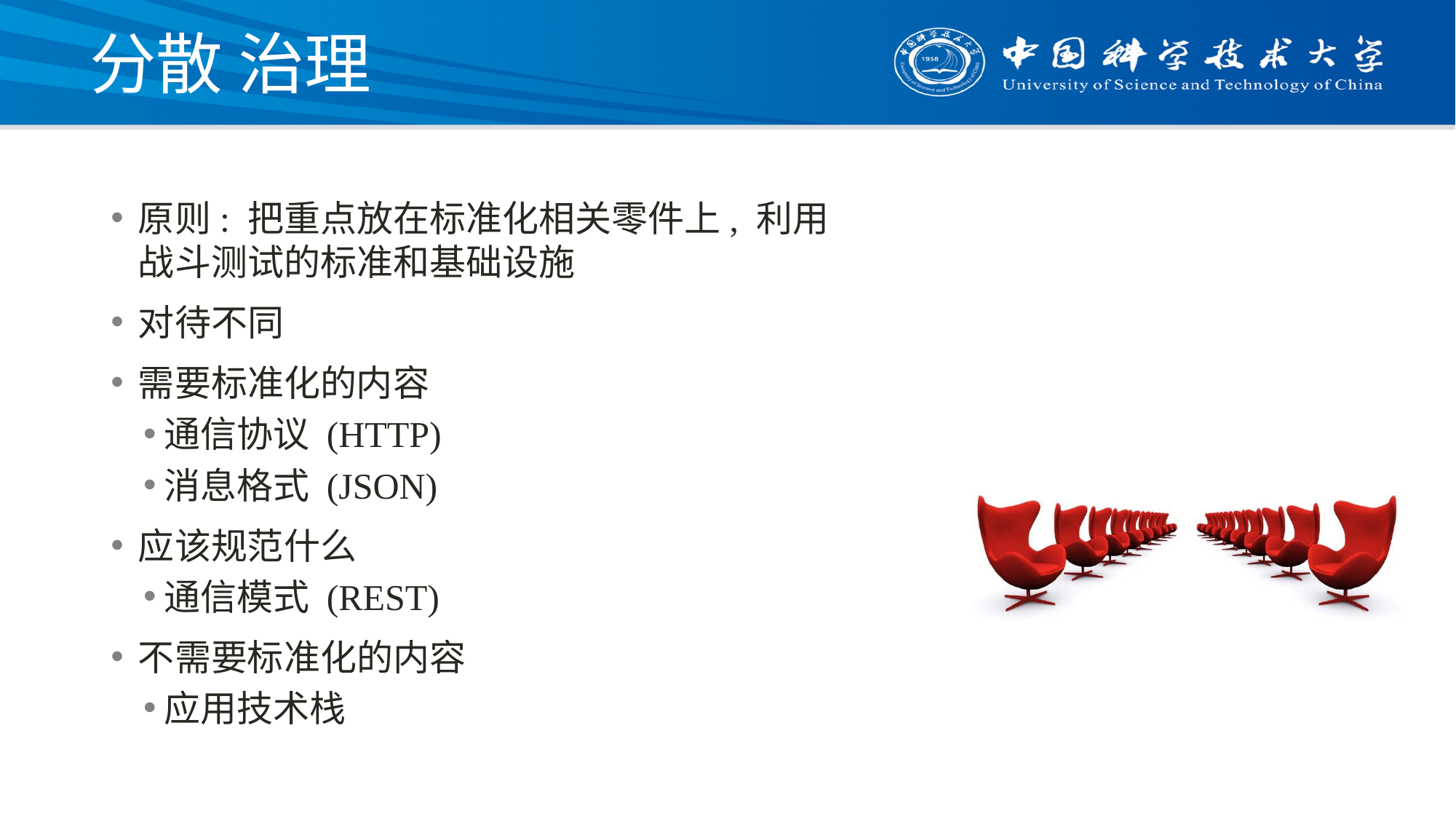

# 分散 治理
原则: 把重点放在标准化相关零件上, 利用战斗测试的标准和基础设施
对待不同
需要标准化的内容
通信协议 (HTTP)
消息格式 (JSON)
应该规范什么
通信模式 (REST)
不需要标准化的内容
应用技术栈